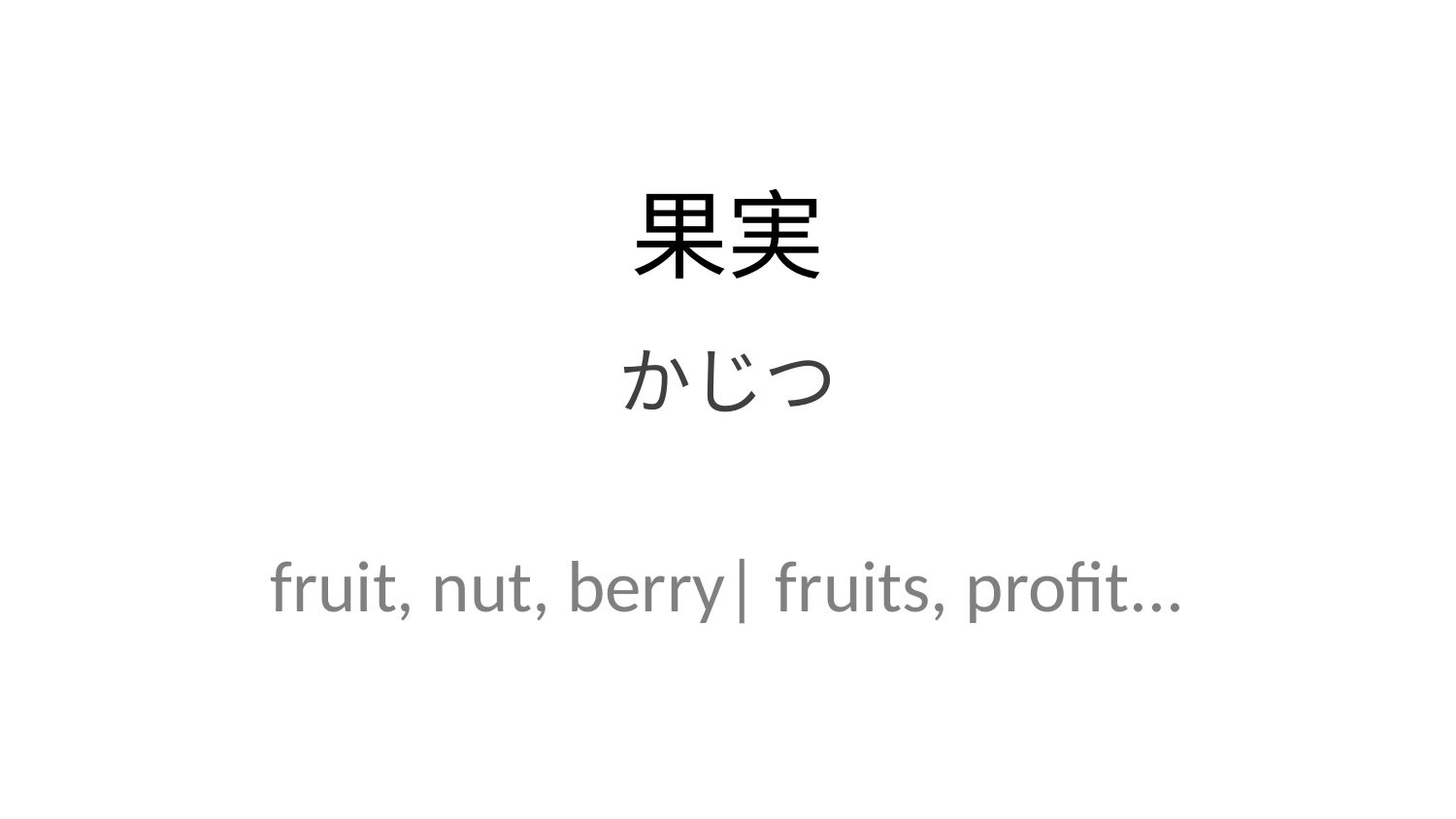

果実

かじつ
fruit, nut, berry| fruits, profit...